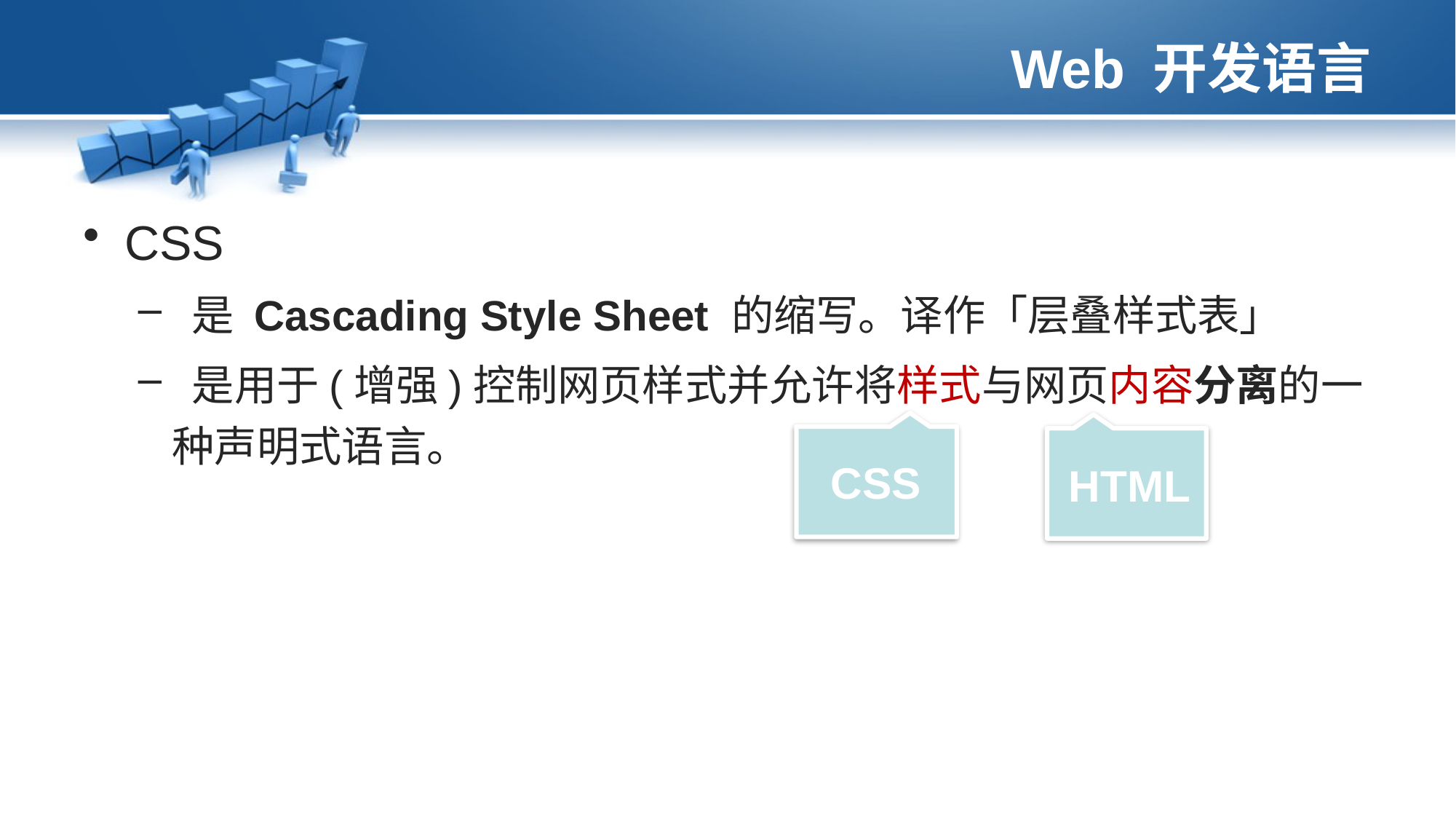

# Web 开发语言
CSS
 是 Cascading Style Sheet 的缩写。译作「层叠样式表」
 是用于(增强)控制网页样式并允许将样式与网页内容分离的一种声明式语言。

CSS
HTML